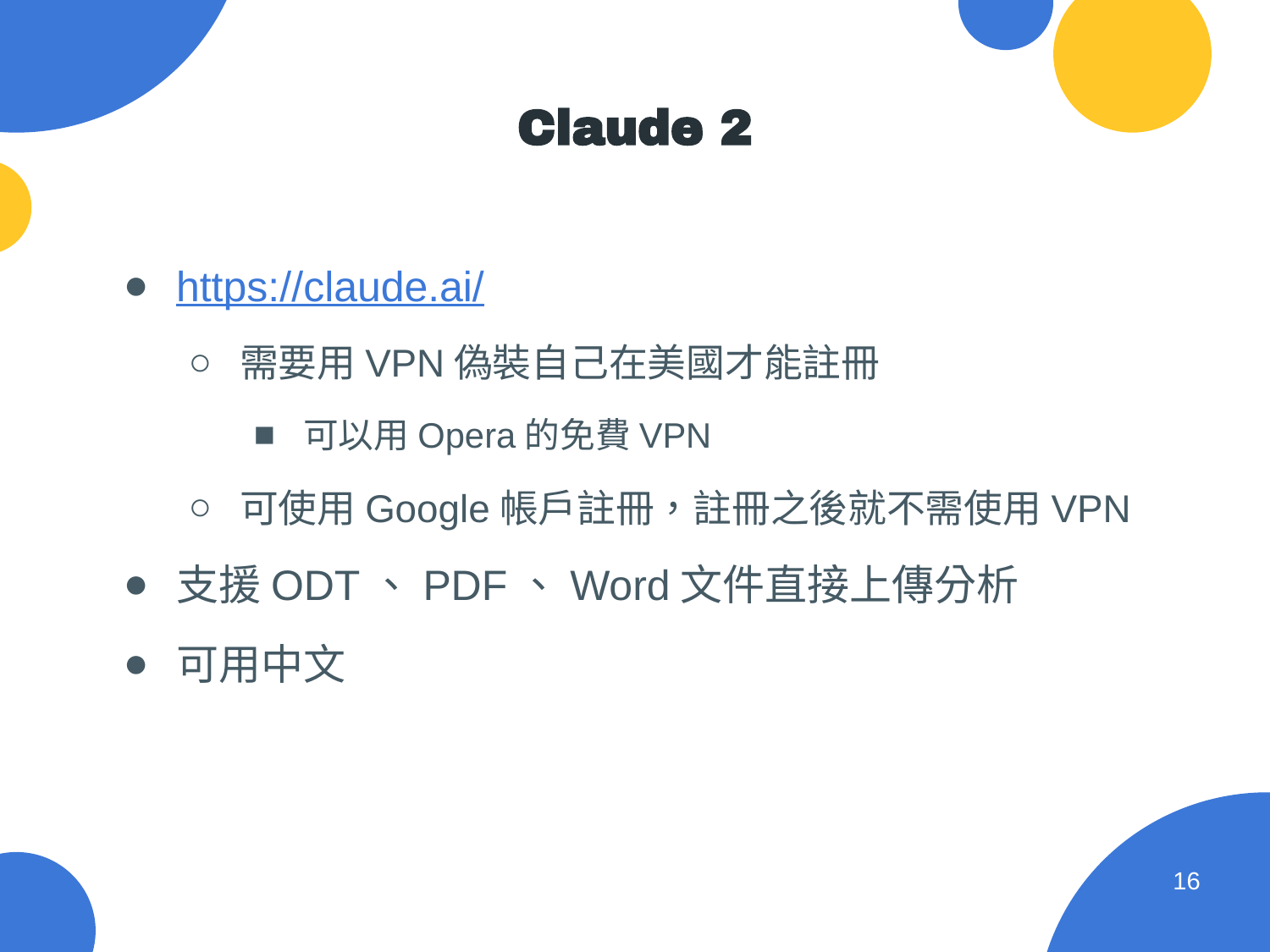

# Claude 2
https://claude.ai/
需要用VPN偽裝自己在美國才能註冊
可以用Opera的免費VPN
可使用Google帳戶註冊，註冊之後就不需使用VPN
支援ODT、PDF、Word文件直接上傳分析
可用中文
16